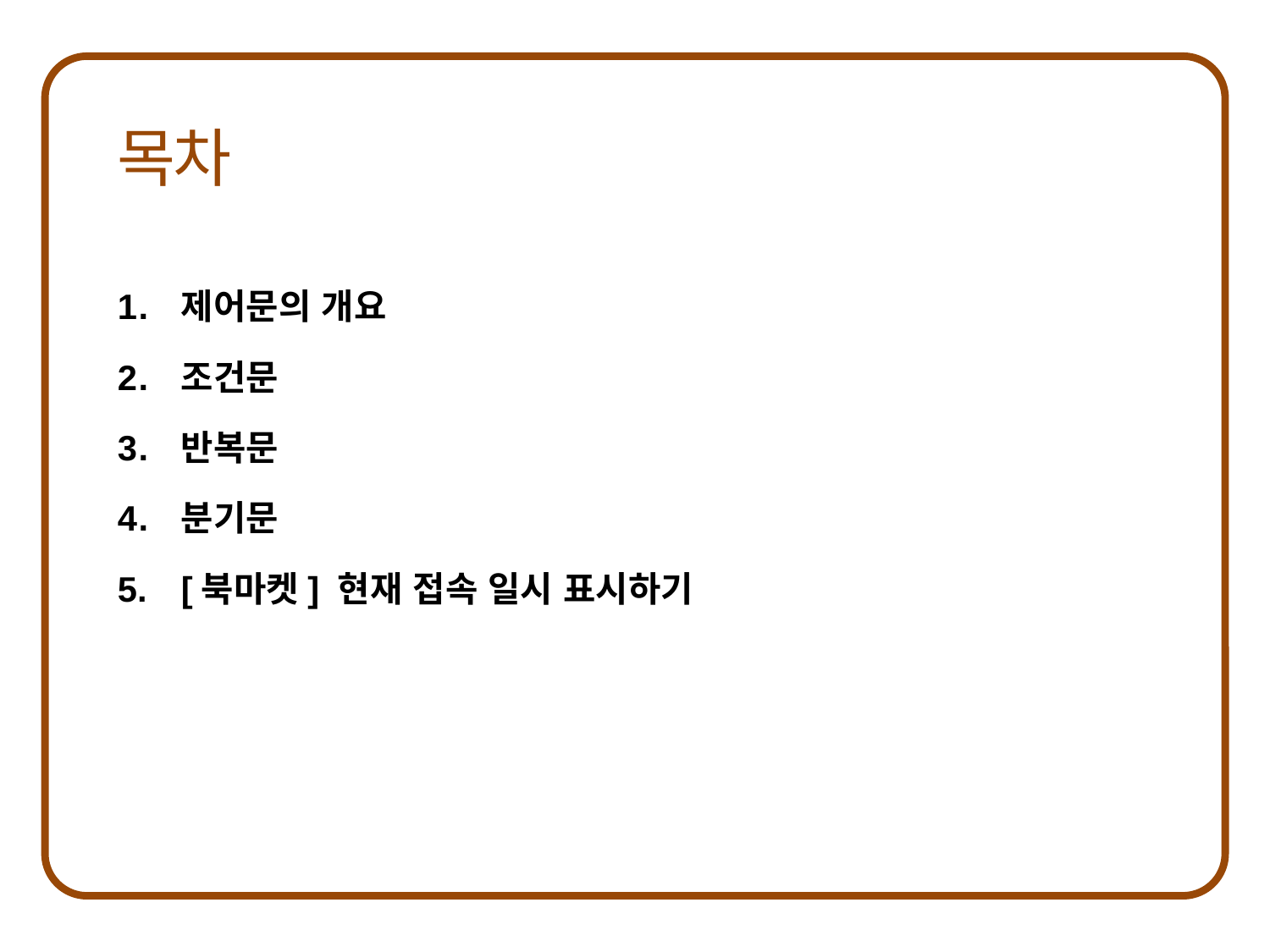

제어문의 개요
조건문
반복문
분기문
[북마켓] 현재 접속 일시 표시하기